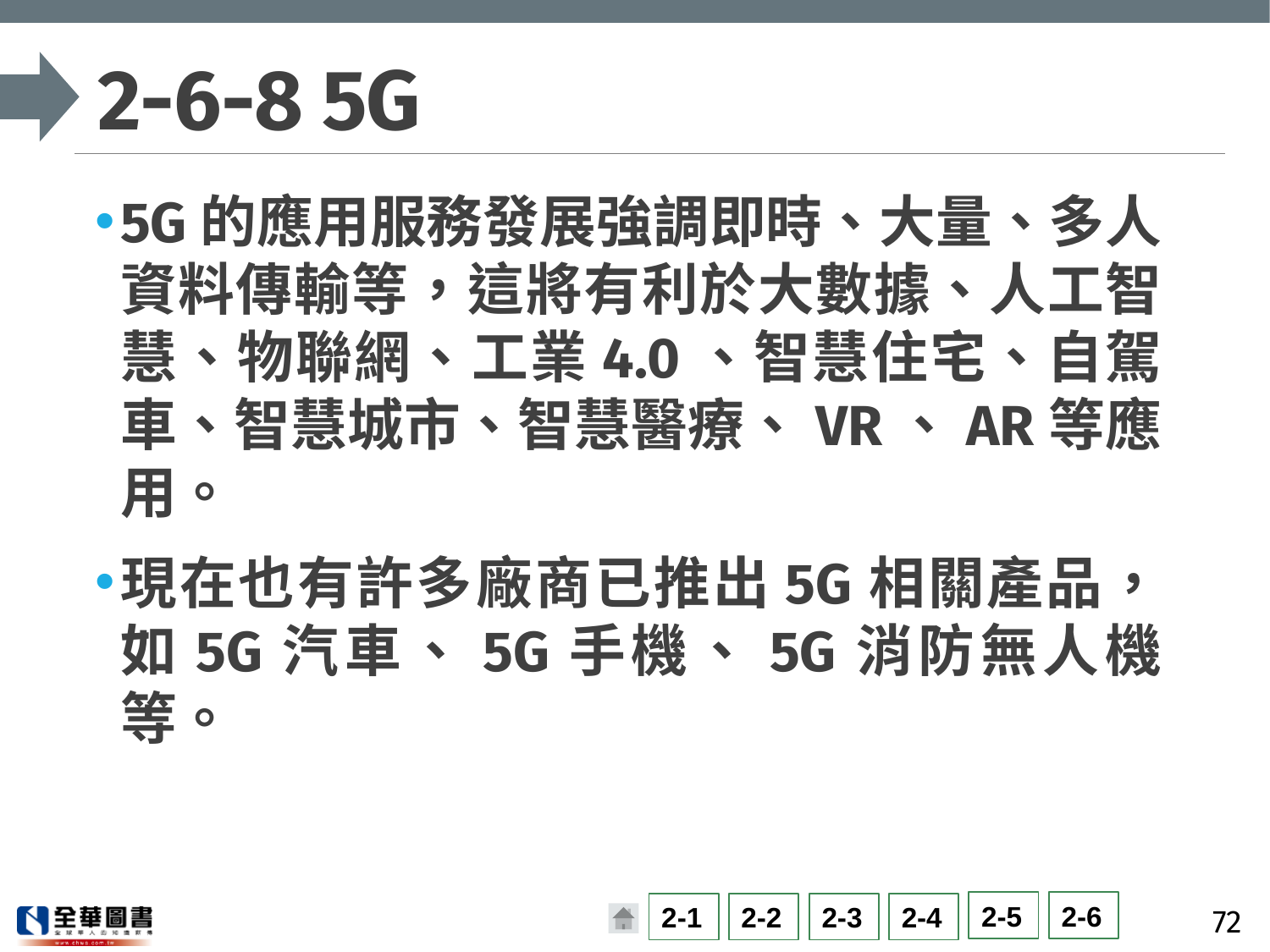

# 2-6-8 5G
5G的應用服務發展強調即時、大量、多人資料傳輸等，這將有利於大數據、人工智慧、物聯網、工業4.0、智慧住宅、自駕車、智慧城市、智慧醫療、VR、AR等應用。
現在也有許多廠商已推出5G相關產品，如5G汽車、5G手機、5G消防無人機等。
72